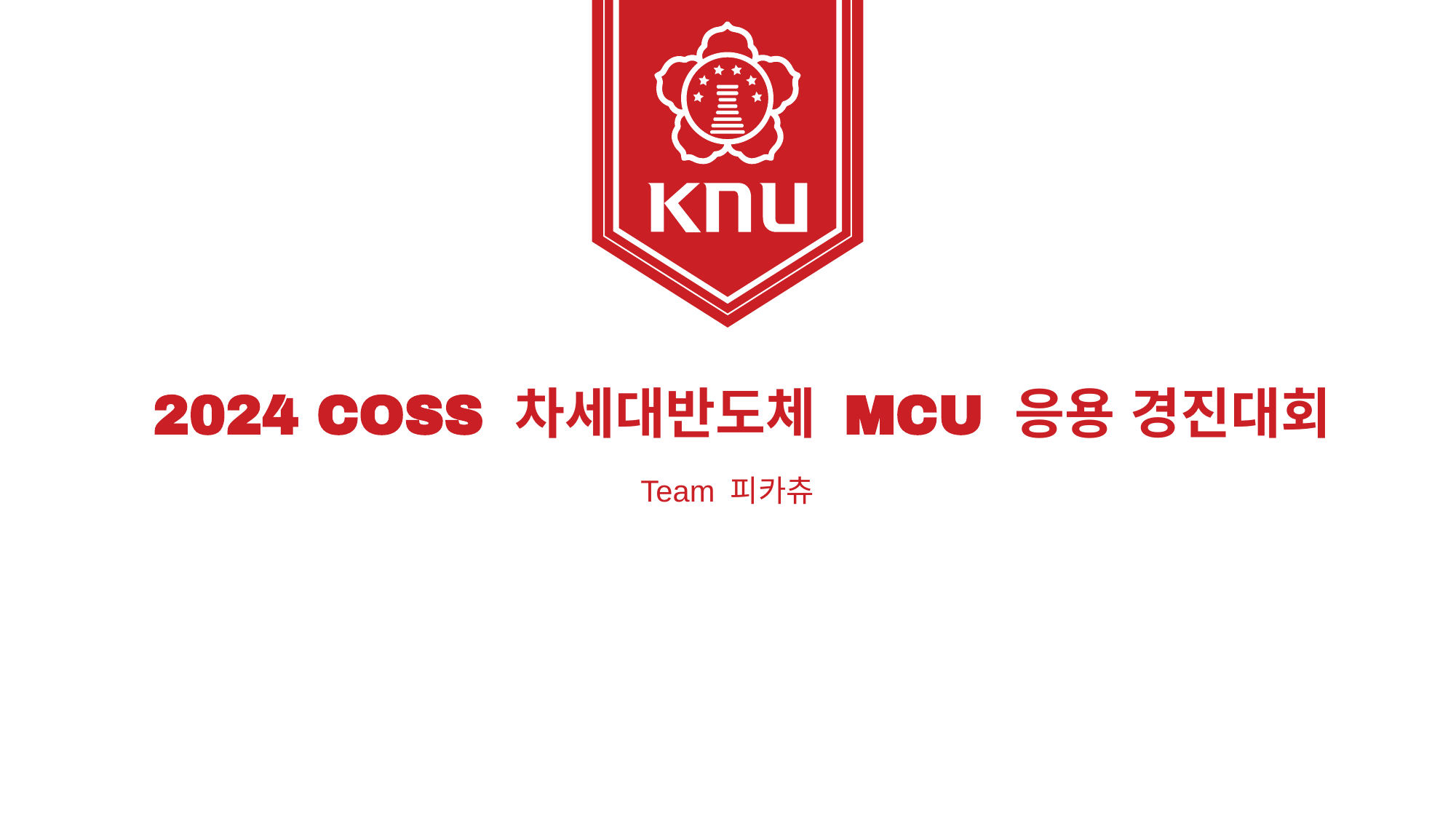

2024 COSS 차세대반도체 MCU 응용 경진대회
Team 피카츄